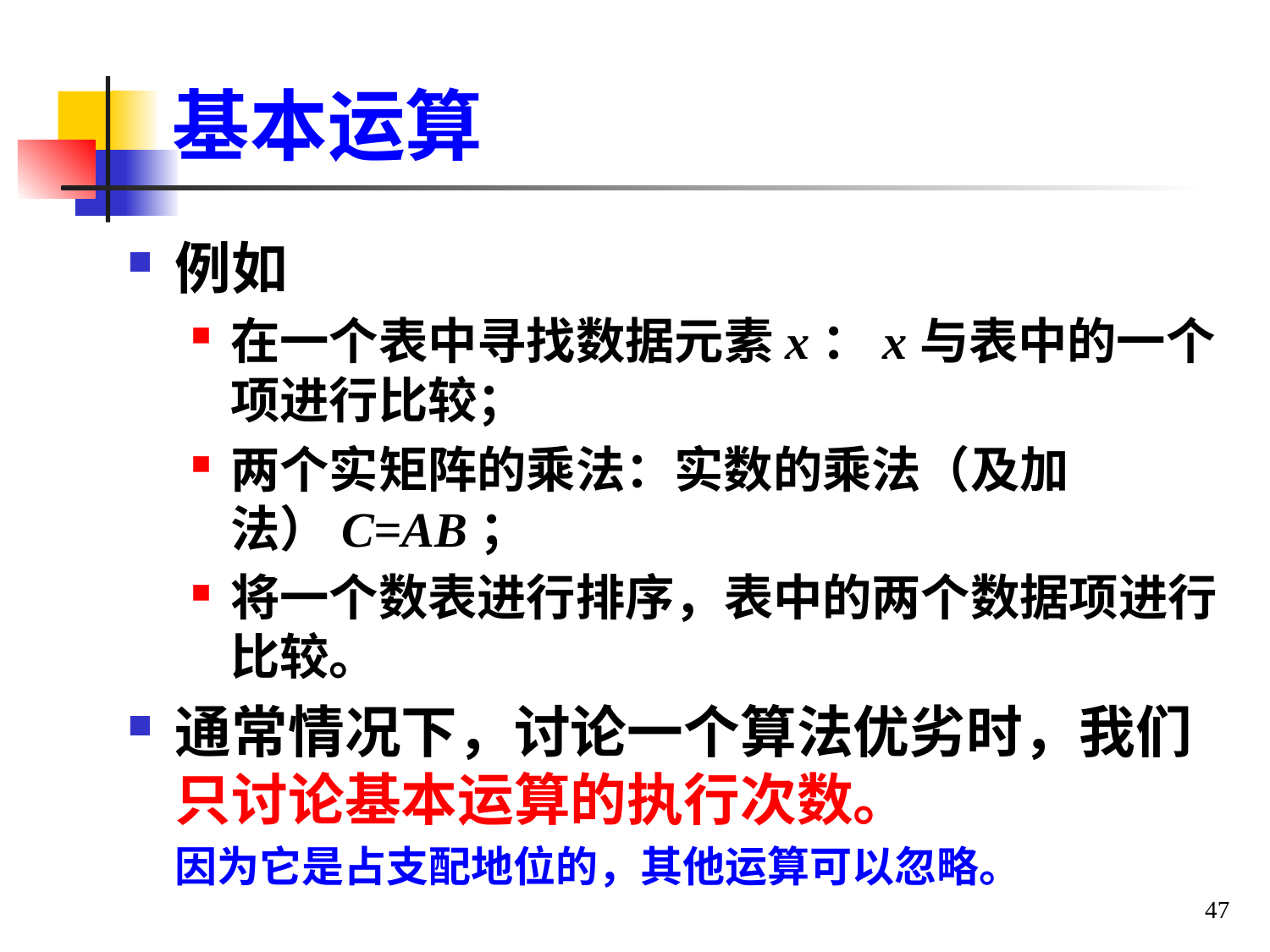

# 基本运算
例如
在一个表中寻找数据元素x：x与表中的一个项进行比较；
两个实矩阵的乘法：实数的乘法（及加法）C=AB；
将一个数表进行排序，表中的两个数据项进行比较。
通常情况下，讨论一个算法优劣时，我们只讨论基本运算的执行次数。
	因为它是占支配地位的，其他运算可以忽略。
47